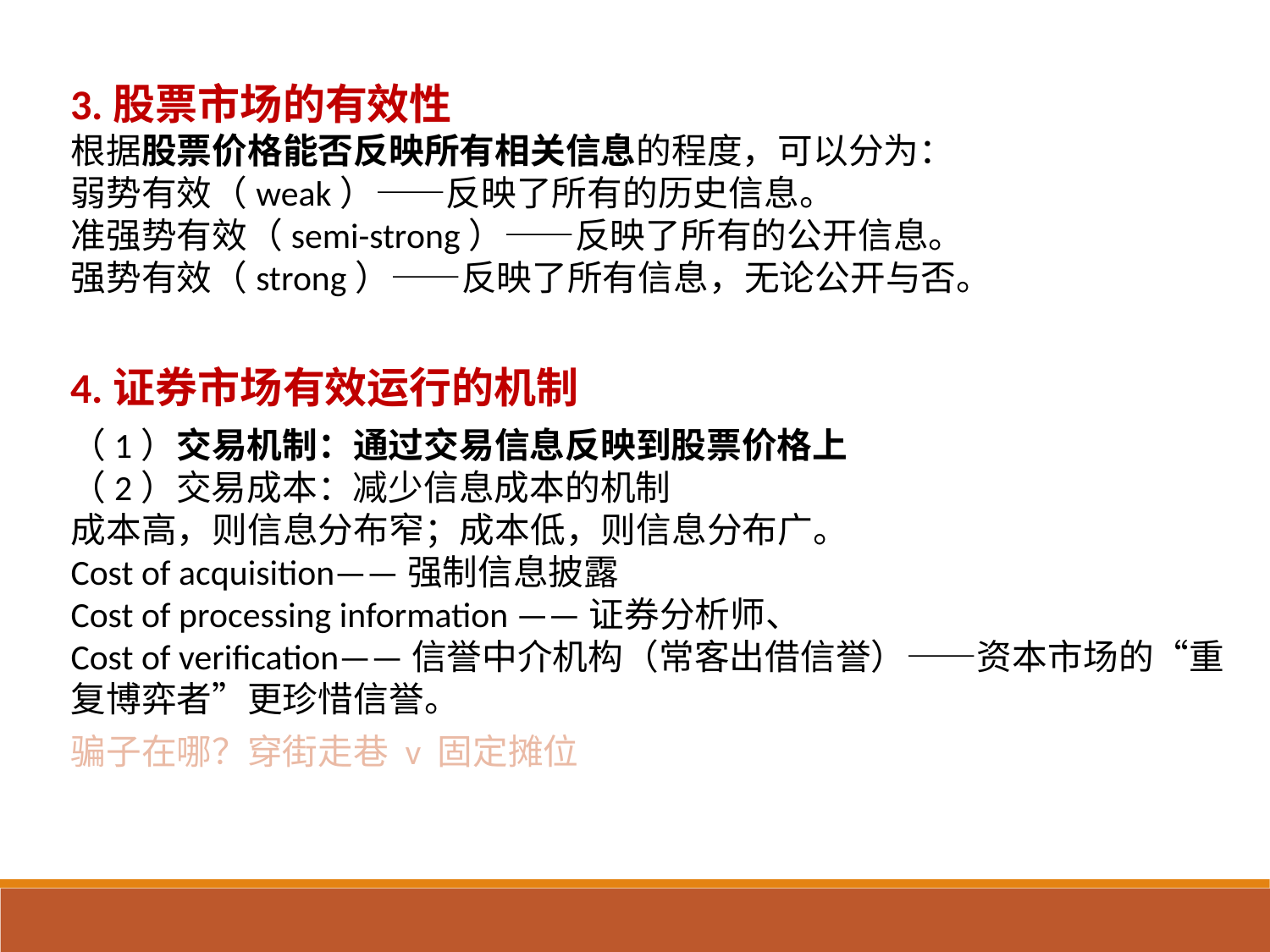

3.股票市场的有效性
根据股票价格能否反映所有相关信息的程度，可以分为：
弱势有效（weak）——反映了所有的历史信息。
准强势有效（semi-strong）——反映了所有的公开信息。
强势有效（strong）——反映了所有信息，无论公开与否。

4.证券市场有效运行的机制
（1）交易机制：通过交易信息反映到股票价格上
（2）交易成本：减少信息成本的机制
成本高，则信息分布窄；成本低，则信息分布广。
Cost of acquisition——强制信息披露
Cost of processing information ——证券分析师、
Cost of verification——信誉中介机构（常客出借信誉）——资本市场的“重复博弈者”更珍惜信誉。
骗子在哪？穿街走巷 v 固定摊位